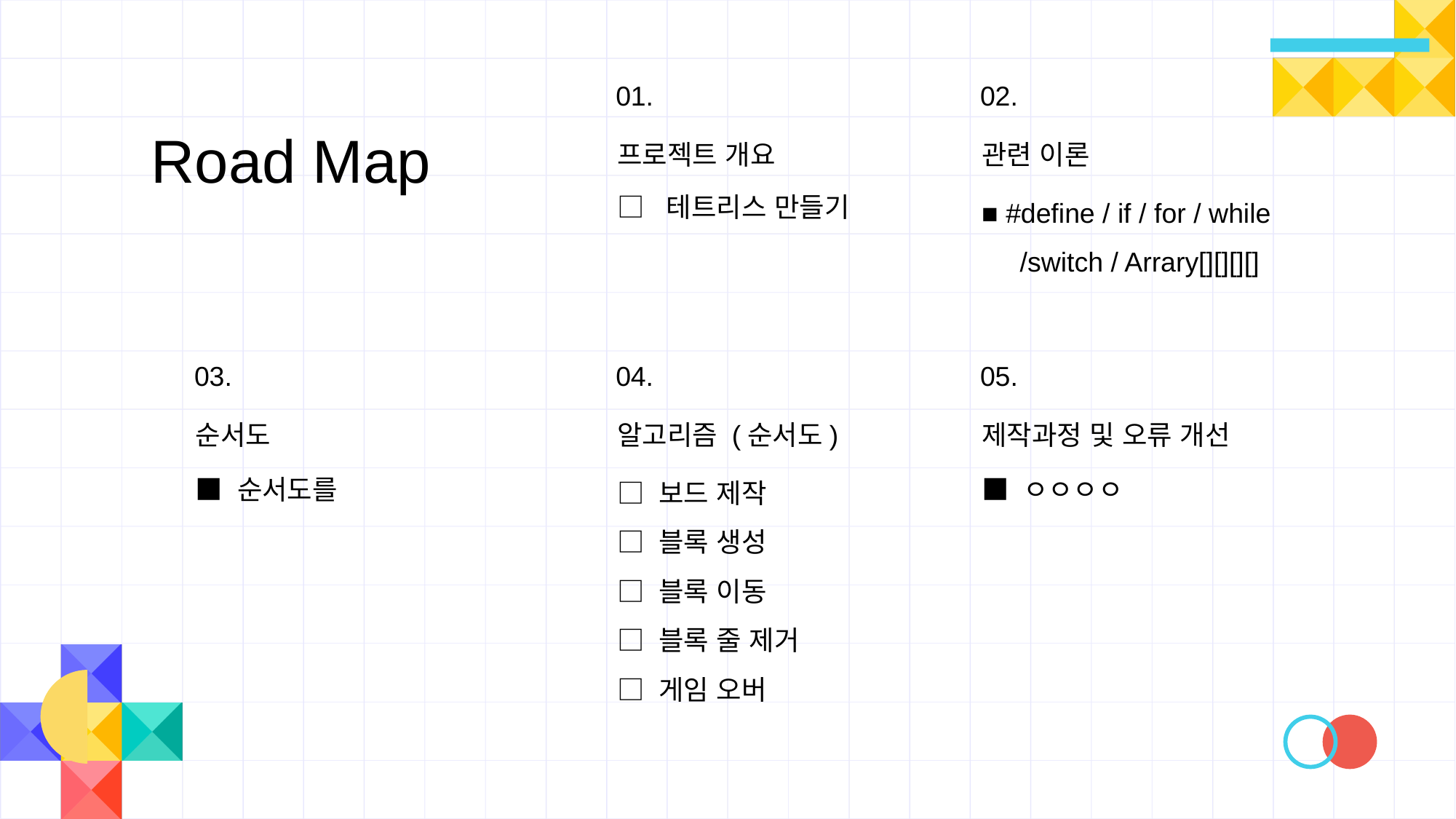

01.
02.
Road Map
프로젝트 개요
관련 이론
■ #define / if / for / while
     /switch / Arrary[][][][]
□  테트리스 만들기
03.
04.
05.
순서도
알고리즘 (순서도)
제작과정 및 오류 개선
□ 보드 제작
□ 블록 생성
□ 블록 이동
□ 블록 줄 제거
□ 게임 오버
■ 순서도를
■ ㅇㅇㅇㅇ